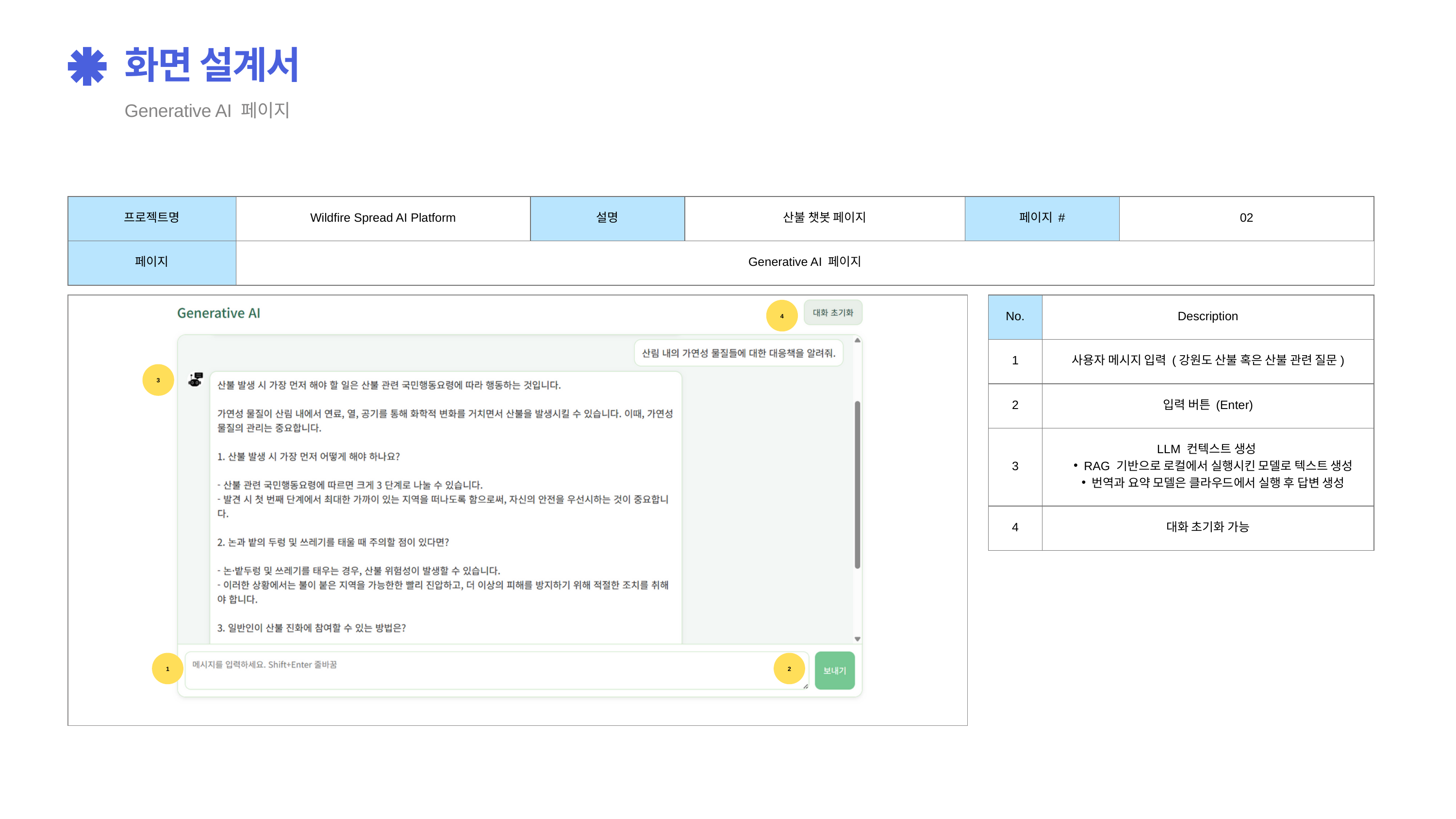

화면 설계서
Generative AI 페이지

프로젝트명

Wildfire Spread AI Platform

설명

산불 챗봇 페이지

페이지 #

02

페이지

Generative AI 페이지

No.

Description

4

1

사용자 메시지 입력 (강원도 산불 혹은 산불 관련 질문)

3

2

입력 버튼 (Enter)

3

LLM 컨텍스트 생성
RAG 기반으로 로컬에서 실행시킨 모델로 텍스트 생성
번역과 요약 모델은 클라우드에서 실행 후 답변 생성

4

대화 초기화 가능

1

2